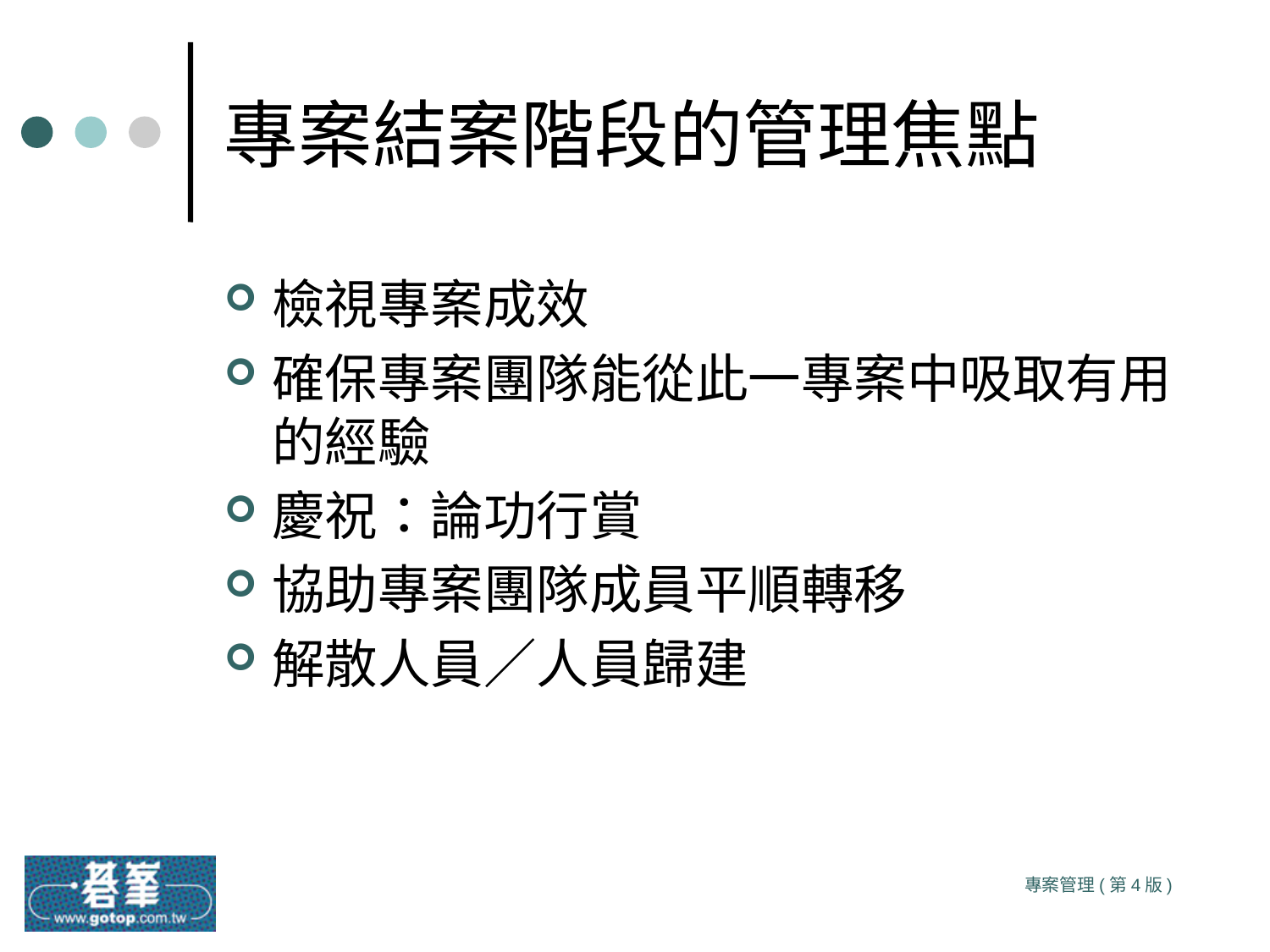

# 專案結案階段的管理焦點
檢視專案成效
確保專案團隊能從此一專案中吸取有用的經驗
慶祝：論功行賞
協助專案團隊成員平順轉移
解散人員／人員歸建
專案管理(第4版)